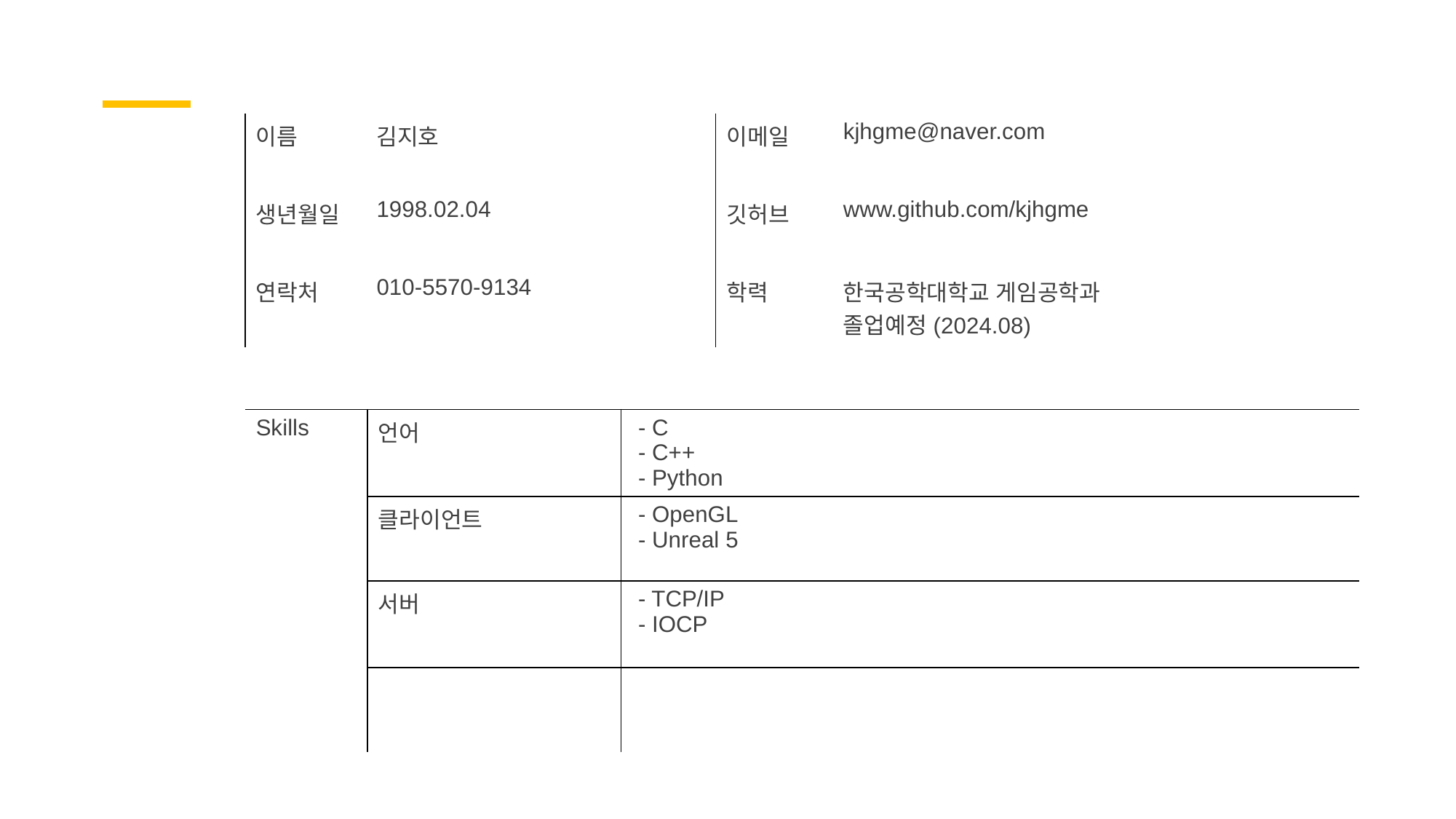

| 이름 | 김지호 | 이메일 | kjhgme@naver.com |
| --- | --- | --- | --- |
| 생년월일 | 1998.02.04 | 깃허브 | www.github.com/kjhgme |
| 연락처 | 010-5570-9134 | 학력 | 한국공학대학교 게임공학과 졸업예정(2024.08) |
| Skills | 언어 | - C - C++ - Python |
| --- | --- | --- |
|  | 클라이언트 | - OpenGL - Unreal 5 |
|  | 서버 | - TCP/IP - IOCP |
|  |  |  |